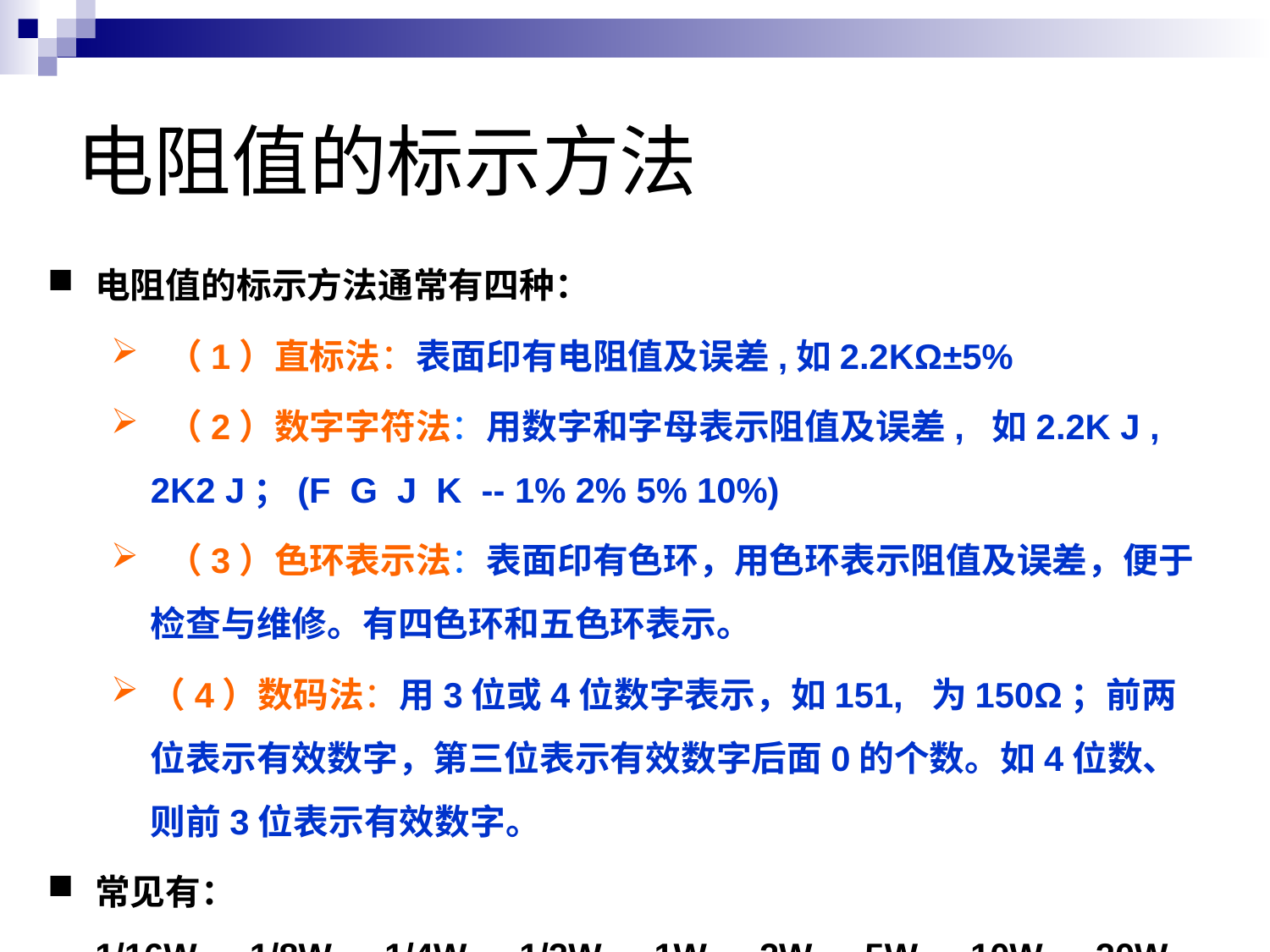

# 电阻值的标示方法
电阻值的标示方法通常有四种：
 （1）直标法：表面印有电阻值及误差,如2.2KΩ±5%
 （2）数字字符法：用数字和字母表示阻值及误差,  如2.2K J ,  2K2 J；(F  G  J  K  -- 1% 2% 5% 10%)
 （3）色环表示法：表面印有色环，用色环表示阻值及误差，便于检查与维修。有四色环和五色环表示。
（4）数码法：用3位或4位数字表示，如151,  为150Ω；前两位表示有效数字，第三位表示有效数字后面0的个数。如4位数、则前3位表示有效数字。
常见有：1/16W、1/8W，1/4W，1/2W，1W，2W，5W，10W，20W、100W…